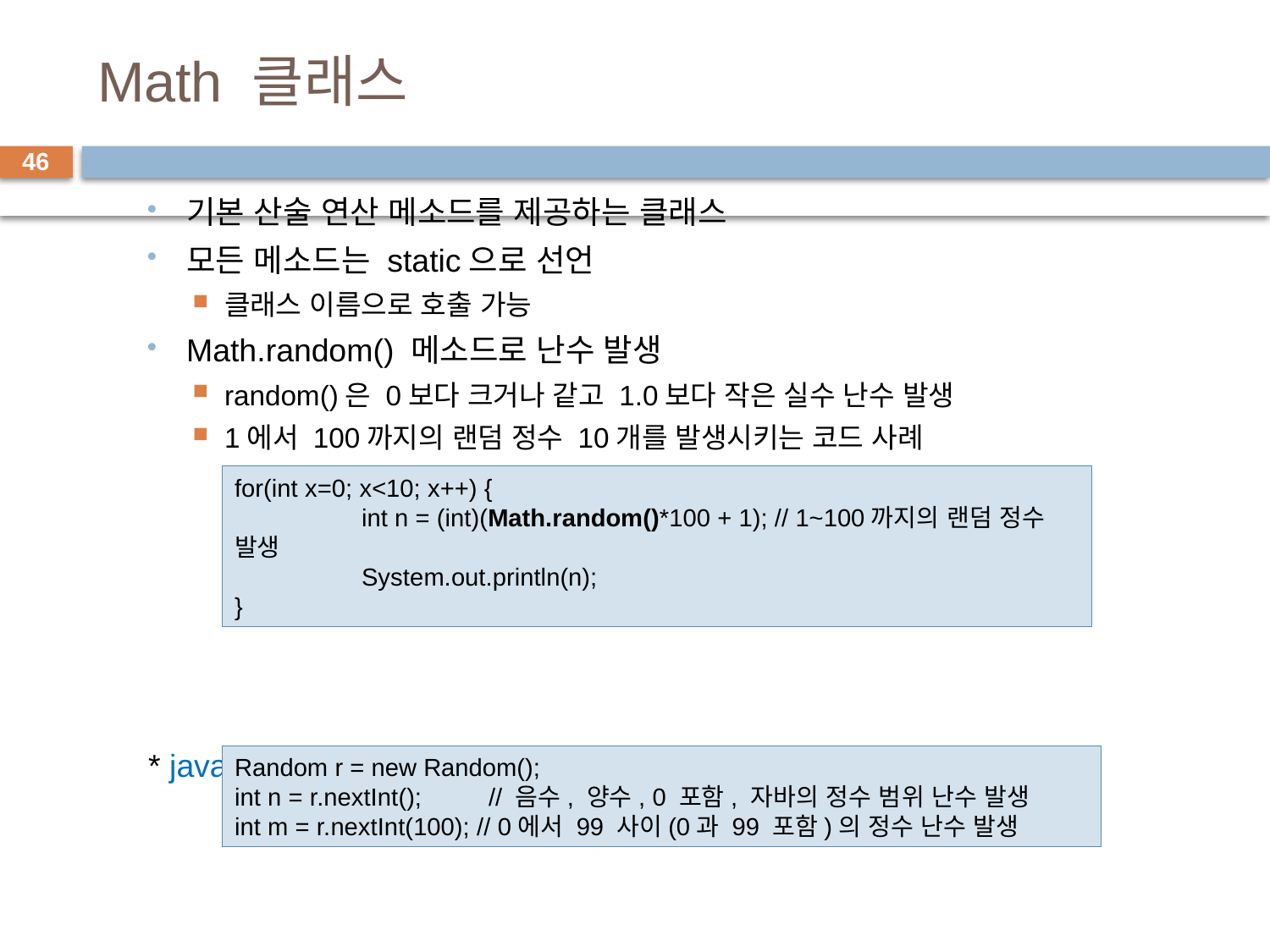

# Math 클래스
46
기본 산술 연산 메소드를 제공하는 클래스
모든 메소드는 static으로 선언
클래스 이름으로 호출 가능
Math.random() 메소드로 난수 발생
random()은 0보다 크거나 같고 1.0보다 작은 실수 난수 발생
1에서 100까지의 랜덤 정수 10개를 발생시키는 코드 사례

* java.util.Random 클래스를 이용하여 난수 발생 가능

for(int x=0; x<10; x++) {
	int n = (int)(Math.random()*100 + 1); // 1~100까지의 랜덤 정수 발생
	System.out.println(n);
}
Random r = new Random();
int n = r.nextInt(); 	// 음수, 양수, 0 포함, 자바의 정수 범위 난수 발생
int m = r.nextInt(100); // 0에서 99 사이(0과 99 포함)의 정수 난수 발생